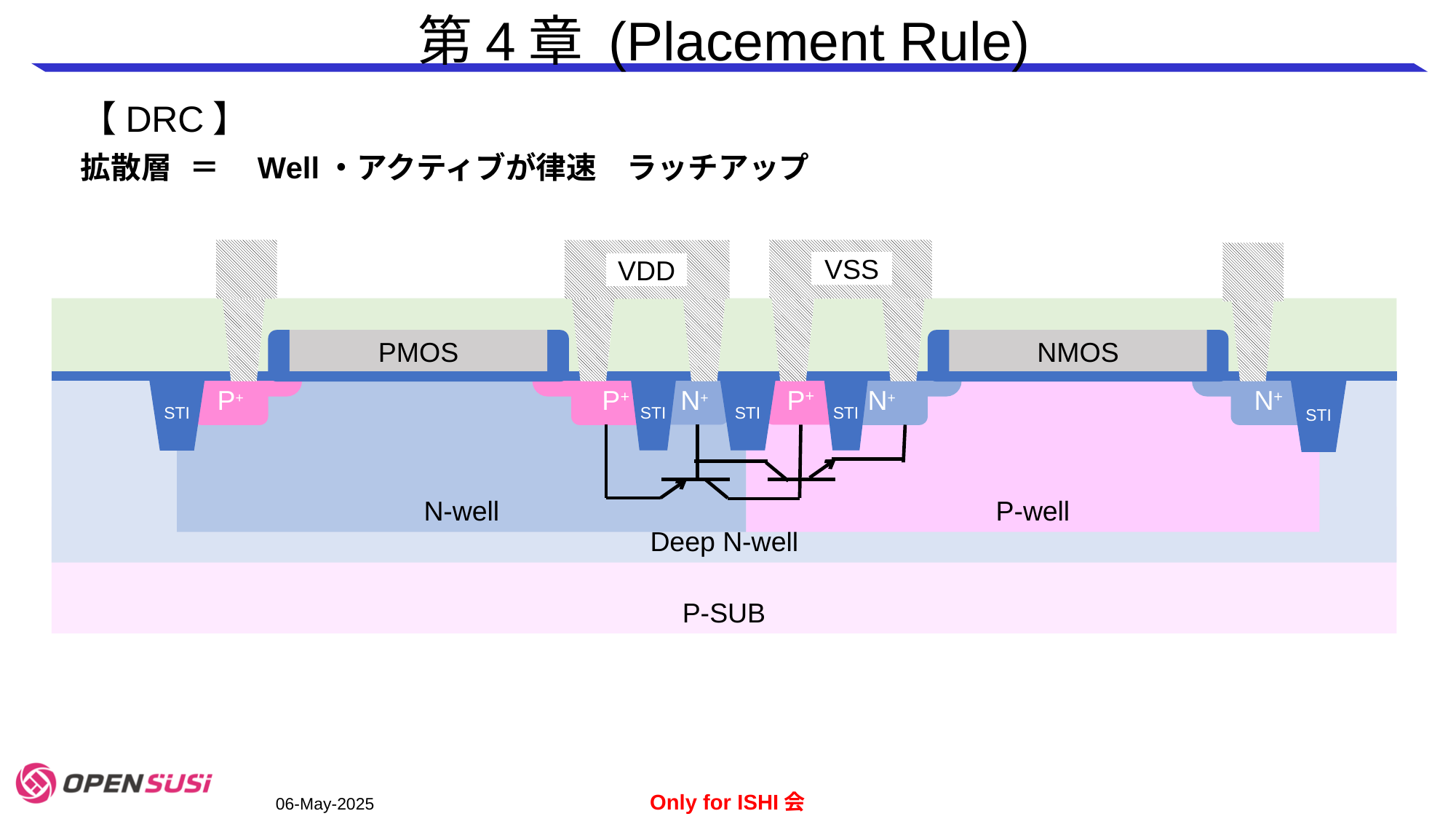

# 第4章 (Placement Rule)

【DRC】
拡散層	＝　Well・アクティブが律速　ラッチアップ

VSS
VDD

PMOS
NMOS

P+
P+

N+
N+
N+
P+
STI
STI
STI
STI
Deep N-well
P-well
N-well
STI
P-SUB
06-May-2025